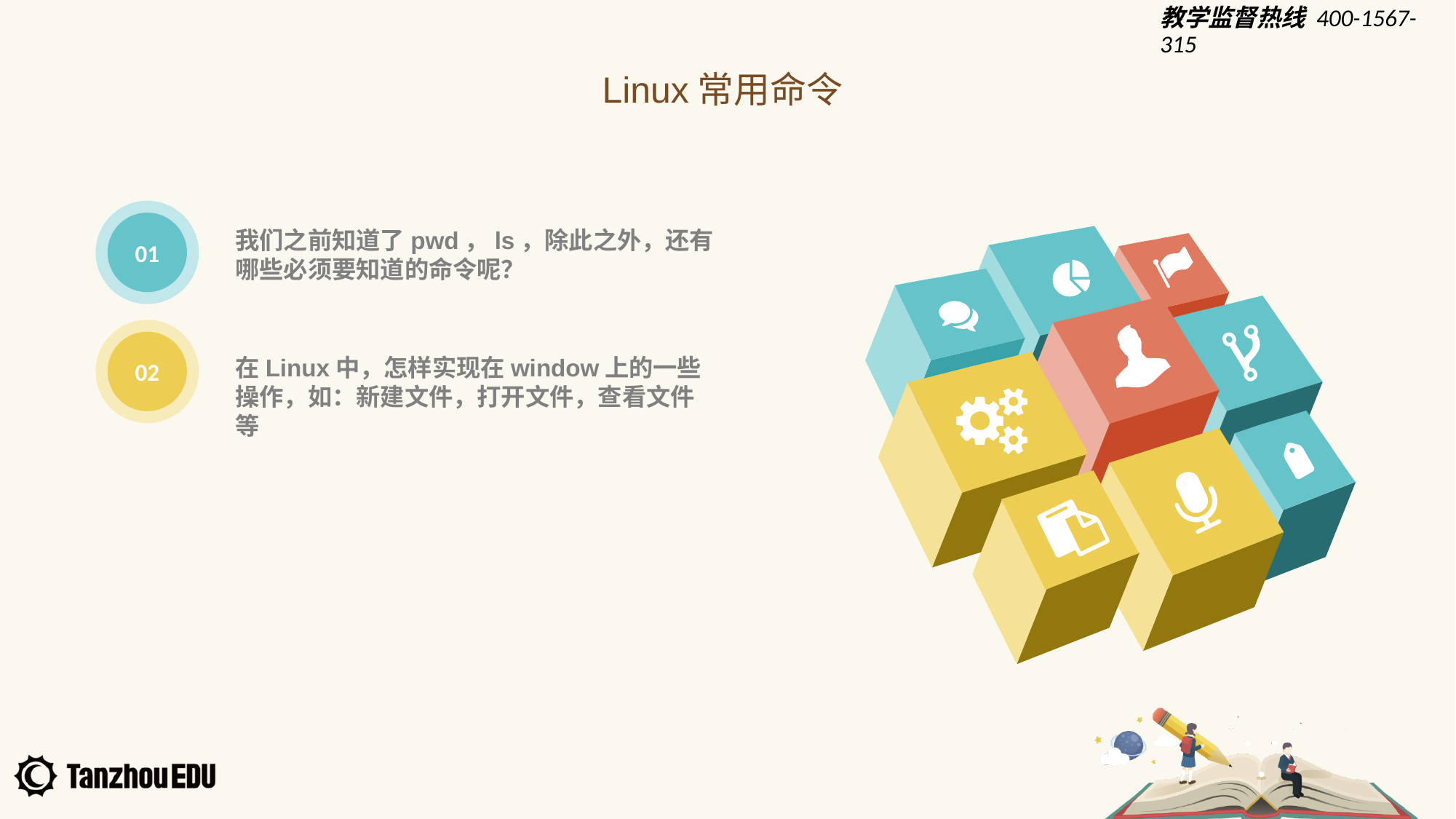

Linux常用命令

01
我们之前知道了pwd，ls，除此之外，还有哪些必须要知道的命令呢？

02

在Linux中，怎样实现在window上的一些操作，如：新建文件，打开文件，查看文件等